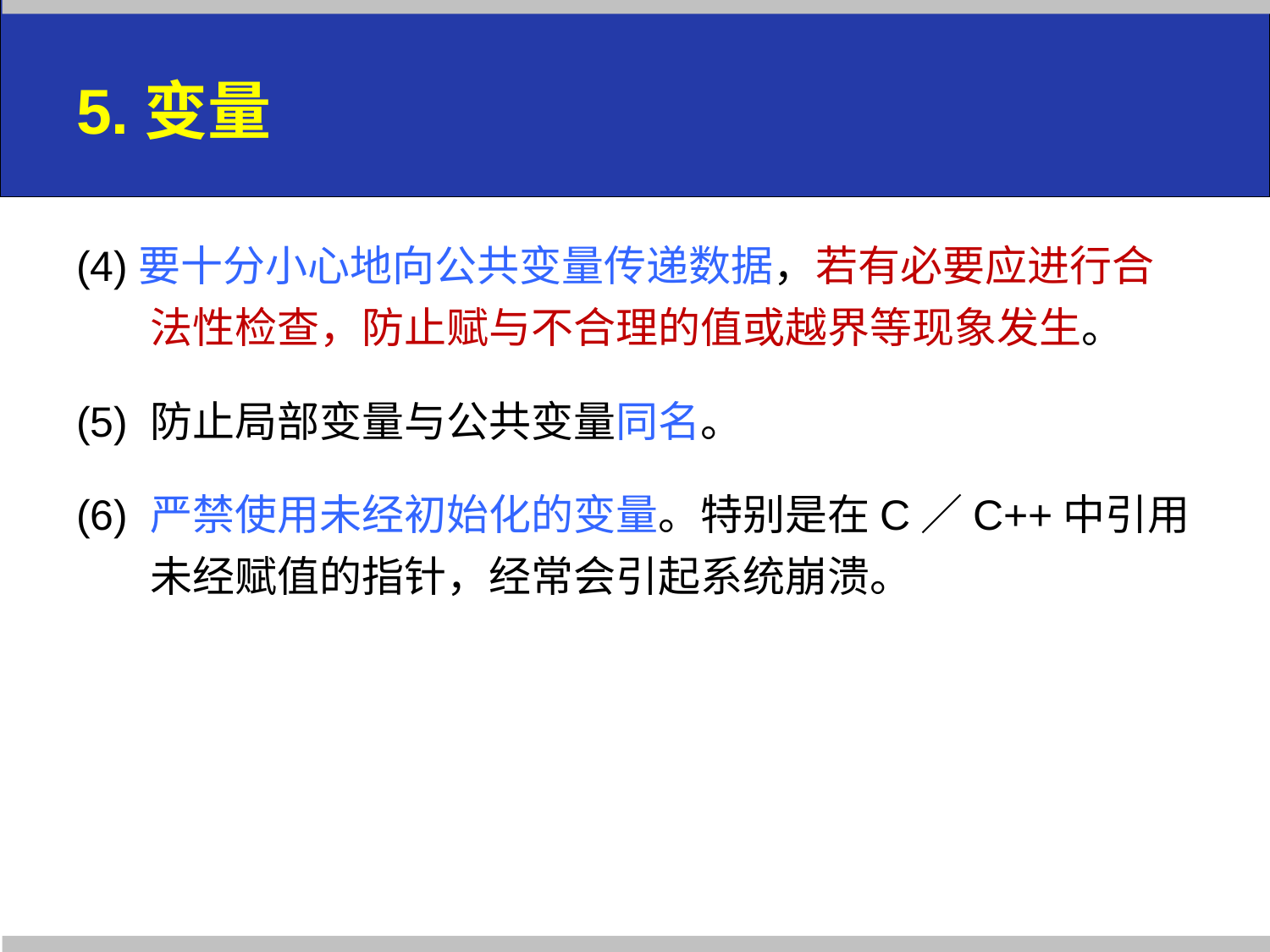

# 5.变量
(4)要十分小心地向公共变量传递数据，若有必要应进行合法性检查，防止赋与不合理的值或越界等现象发生。
(5) 防止局部变量与公共变量同名。
(6) 严禁使用未经初始化的变量。特别是在C／C++中引用未经赋值的指针，经常会引起系统崩溃。
689